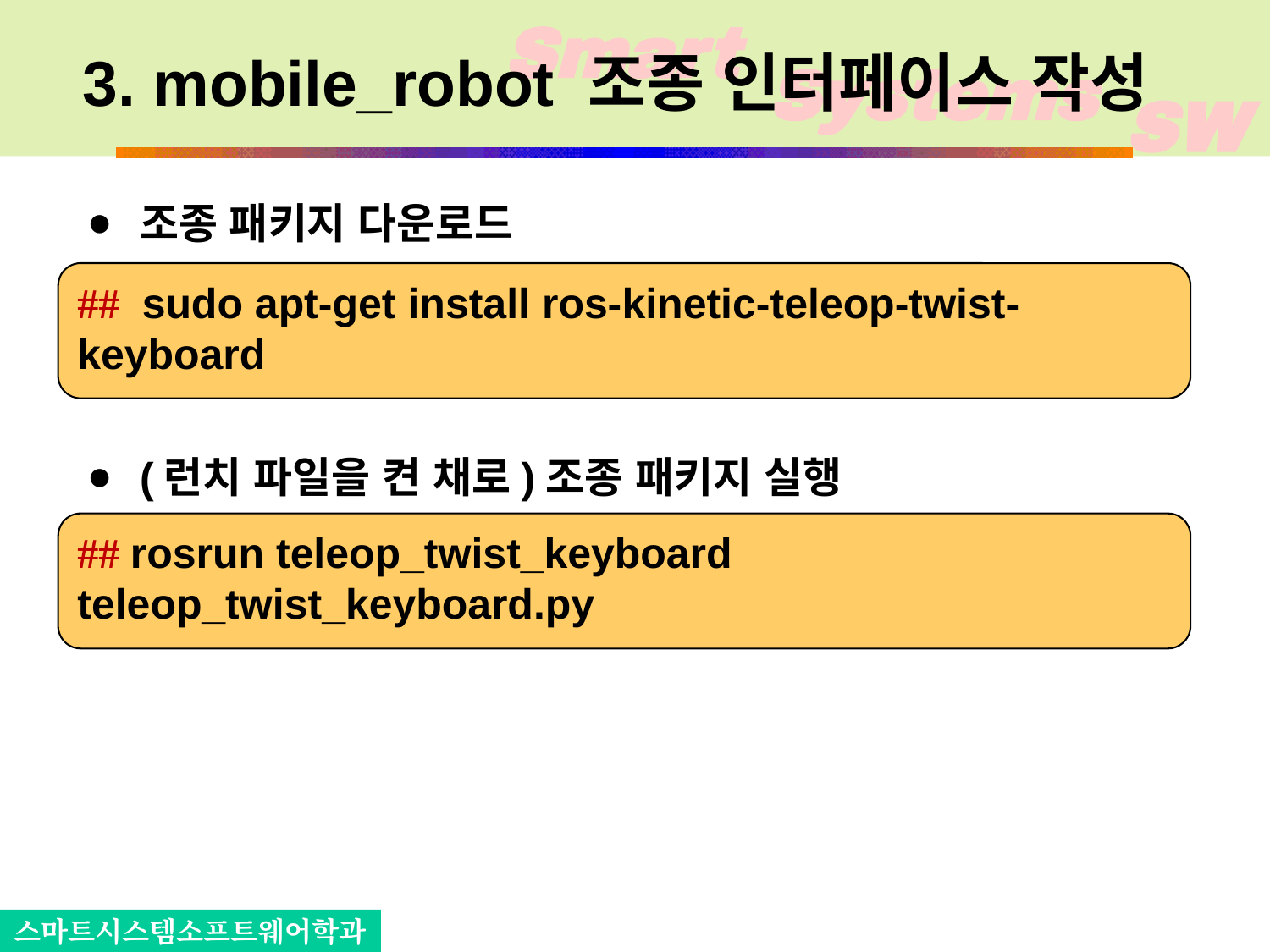

# 3. mobile_robot 조종 인터페이스 작성
조종 패키지 다운로드
(런치 파일을 켠 채로)조종 패키지 실행
##  sudo apt-get install ros-kinetic-teleop-twist-keyboard

## rosrun teleop_twist_keyboard teleop_twist_keyboard.py